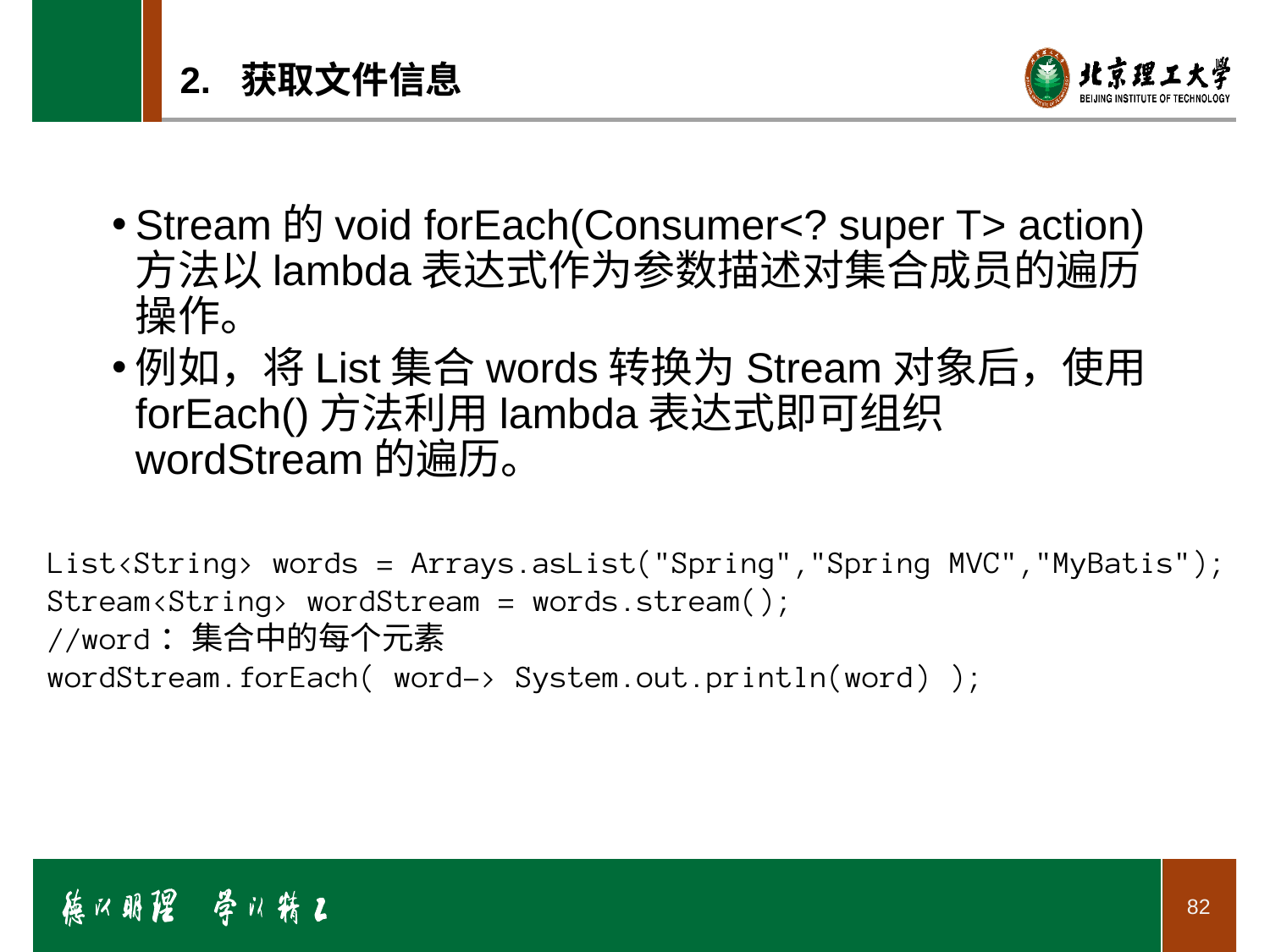

# 2.  获取文件信息
Stream的void forEach(Consumer<? super T> action)方法以lambda表达式作为参数描述对集合成员的遍历操作。
例如，将List集合words转换为Stream对象后，使用forEach()方法利用lambda表达式即可组织wordStream的遍历。
List<String> words = Arrays.asList("Spring","Spring MVC","MyBatis");
Stream<String> wordStream = words.stream();
//word：集合中的每个元素
wordStream.forEach( word-> System.out.println(word) );